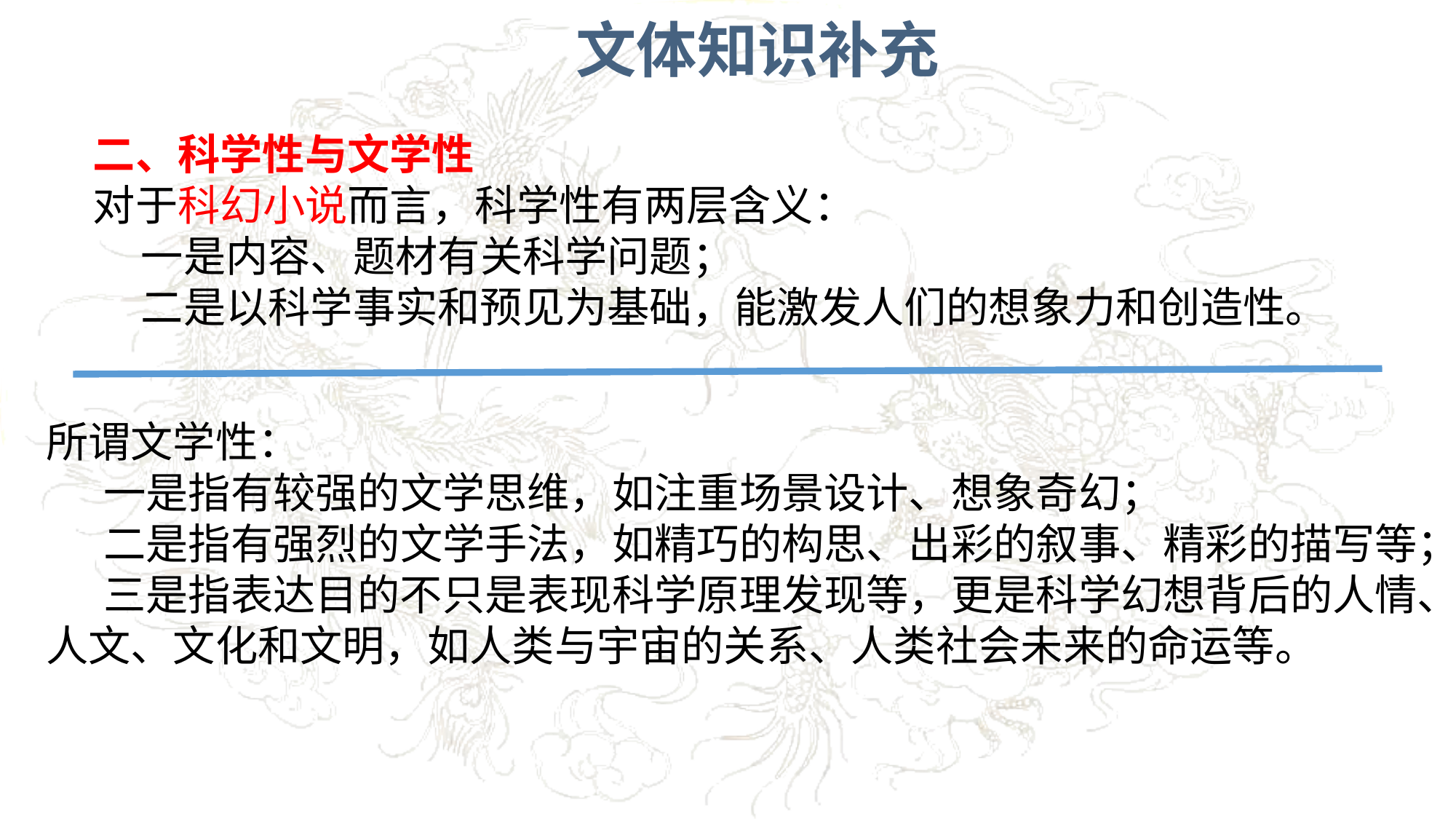

文体知识补充
二、科学性与文学性
对于科幻小说而言，科学性有两层含义：
    一是内容、题材有关科学问题；
    二是以科学事实和预见为基础，能激发人们的想象力和创造性。
所谓文学性：
     一是指有较强的文学思维，如注重场景设计、想象奇幻；
     二是指有强烈的文学手法，如精巧的构思、出彩的叙事、精彩的描写等；
     三是指表达目的不只是表现科学原理发现等，更是科学幻想背后的人情、人文、文化和文明，如人类与宇宙的关系、人类社会未来的命运等。